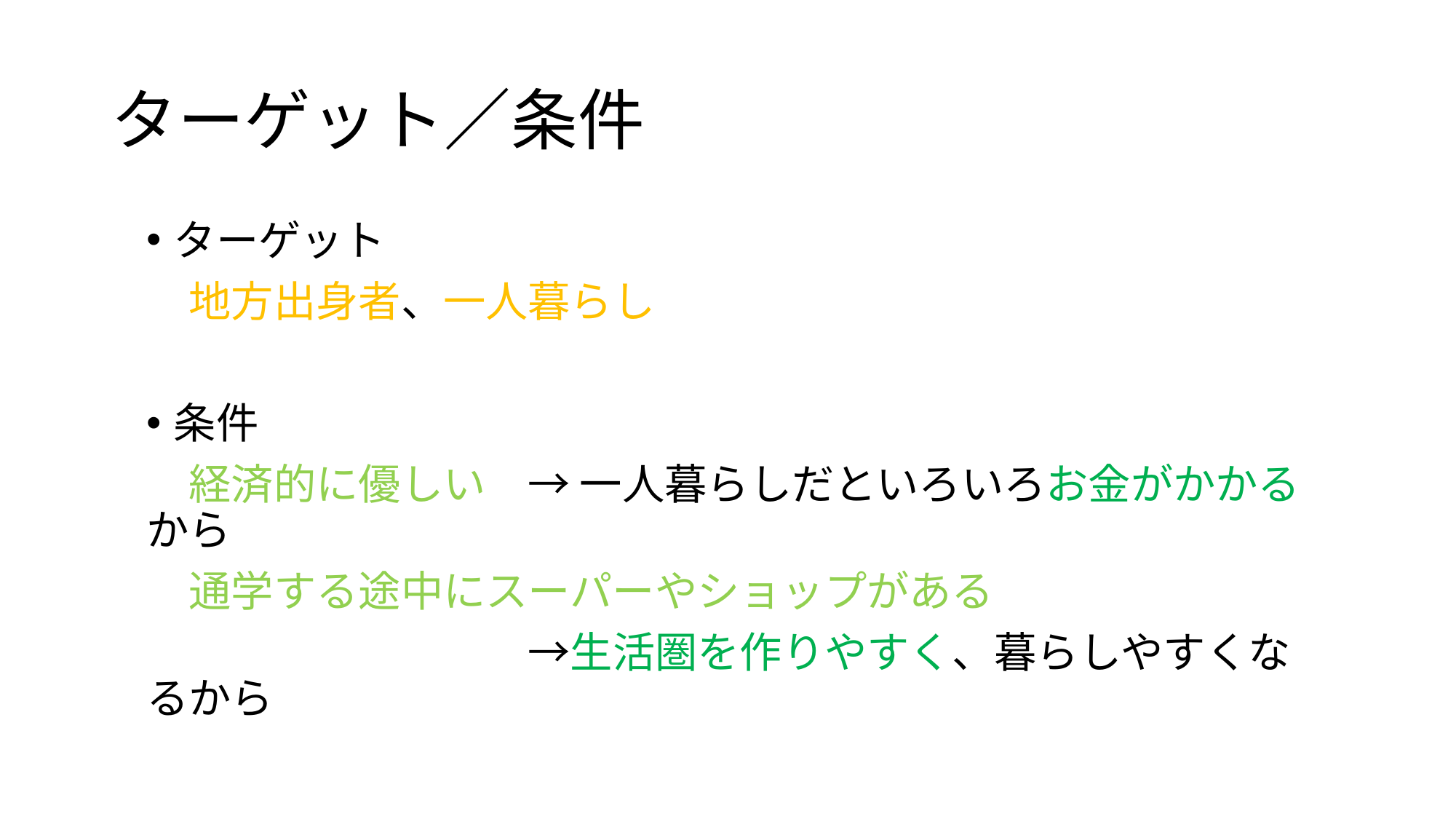

# ターゲット／条件
ターゲット
　地方出身者、一人暮らし

条件
　経済的に優しい　→ 一人暮らしだといろいろお金がかかるから
　通学する途中にスーパーやショップがある
　　　　　　　　　→生活圏を作りやすく、暮らしやすくなるから